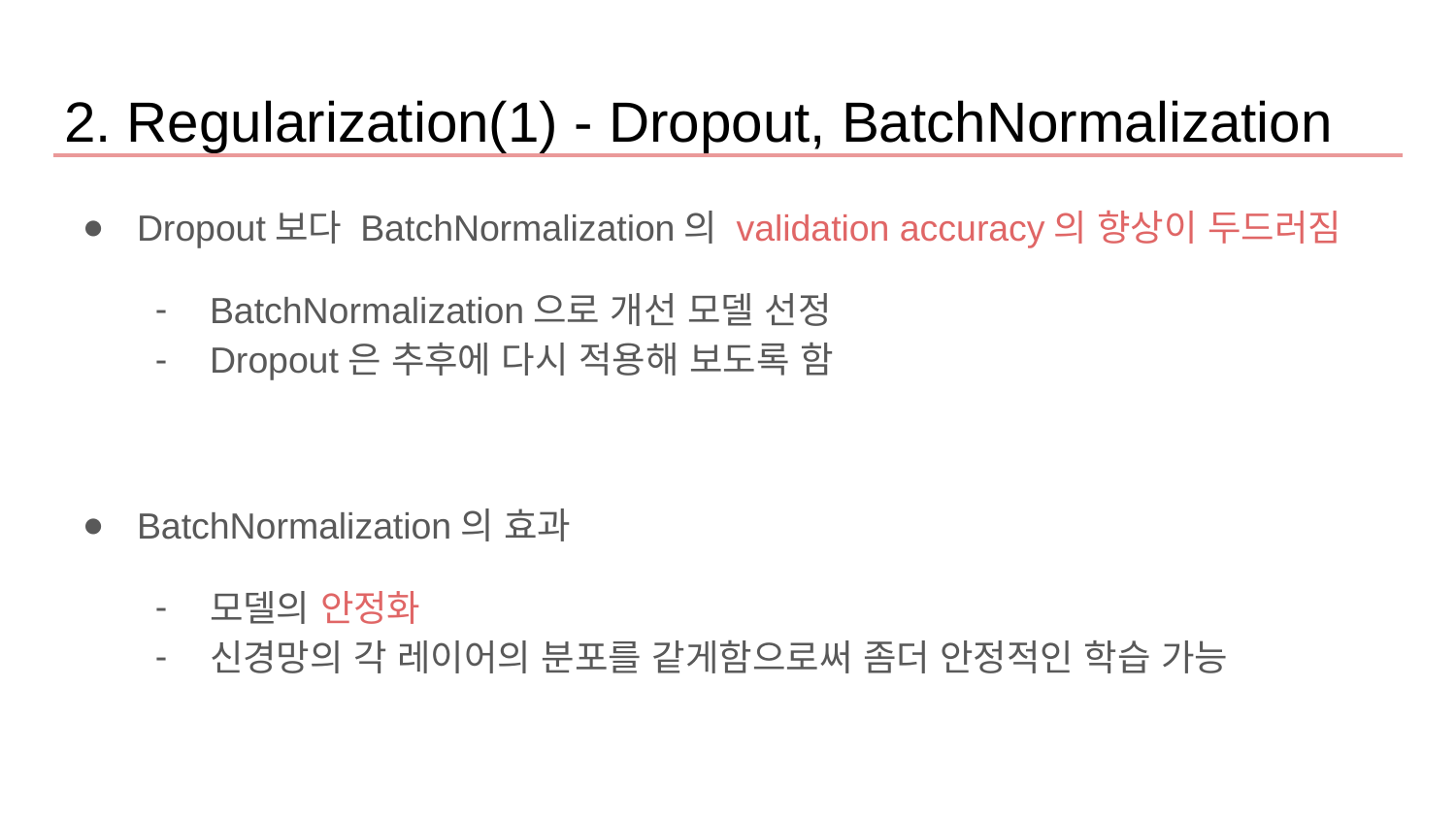

2. Regularization(1) - Dropout, BatchNormalization
Dropout보다 BatchNormalization의 validation accuracy의 향상이 두드러짐
BatchNormalization으로 개선 모델 선정
Dropout은 추후에 다시 적용해 보도록 함

BatchNormalization의 효과
모델의 안정화
신경망의 각 레이어의 분포를 같게함으로써 좀더 안정적인 학습 가능